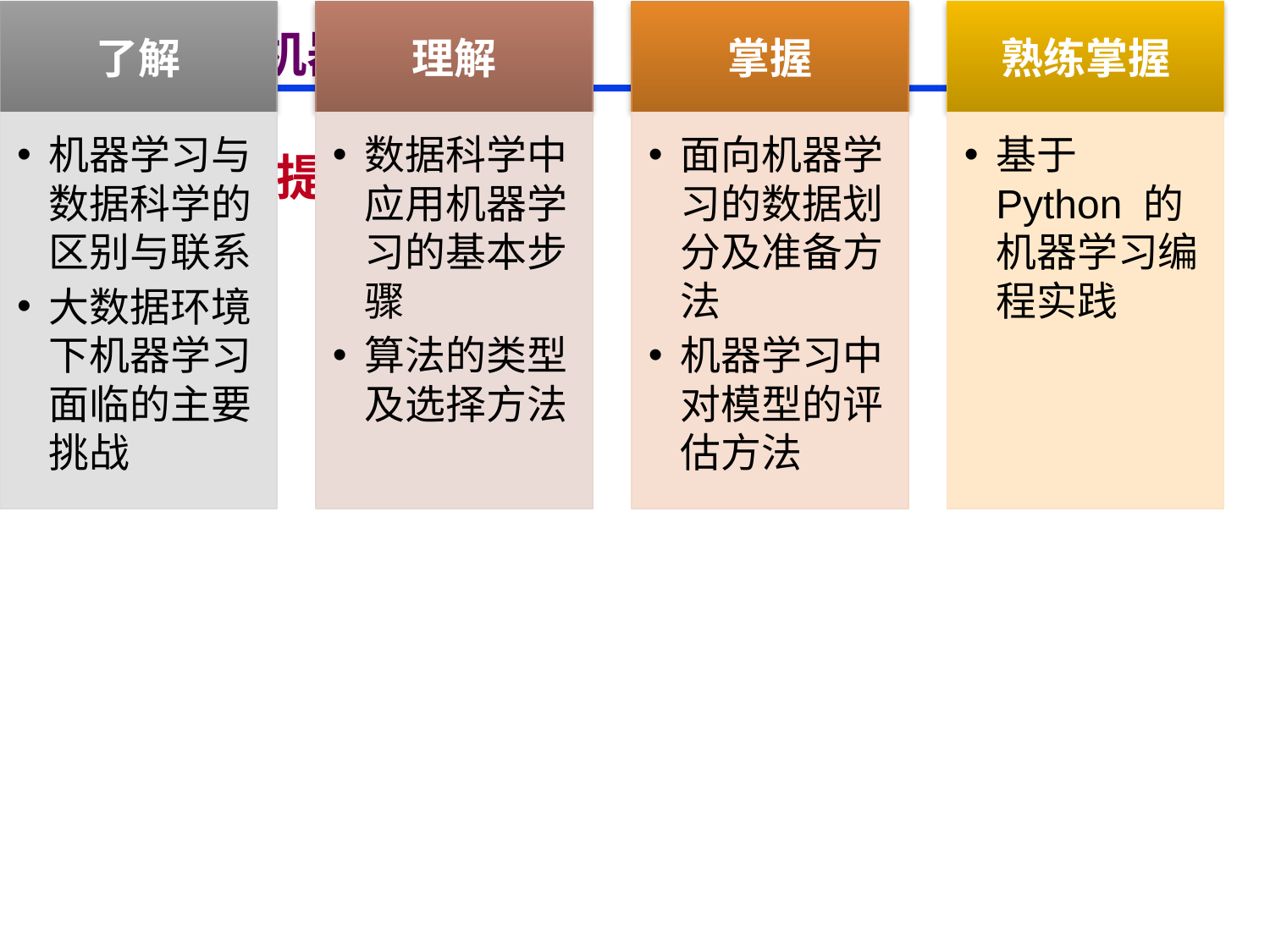

# 第3章 机器学习与算法
 本章学习提示及要求
了解
机器学习与数据科学的区别与联系
大数据环境下机器学习面临的主要挑战
理解
数据科学中应用机器学习的基本步骤
算法的类型及选择方法
掌握
面向机器学习的数据划分及准备方法
机器学习中对模型的评估方法
熟练掌握
基于 Python 的机器学习编程实践